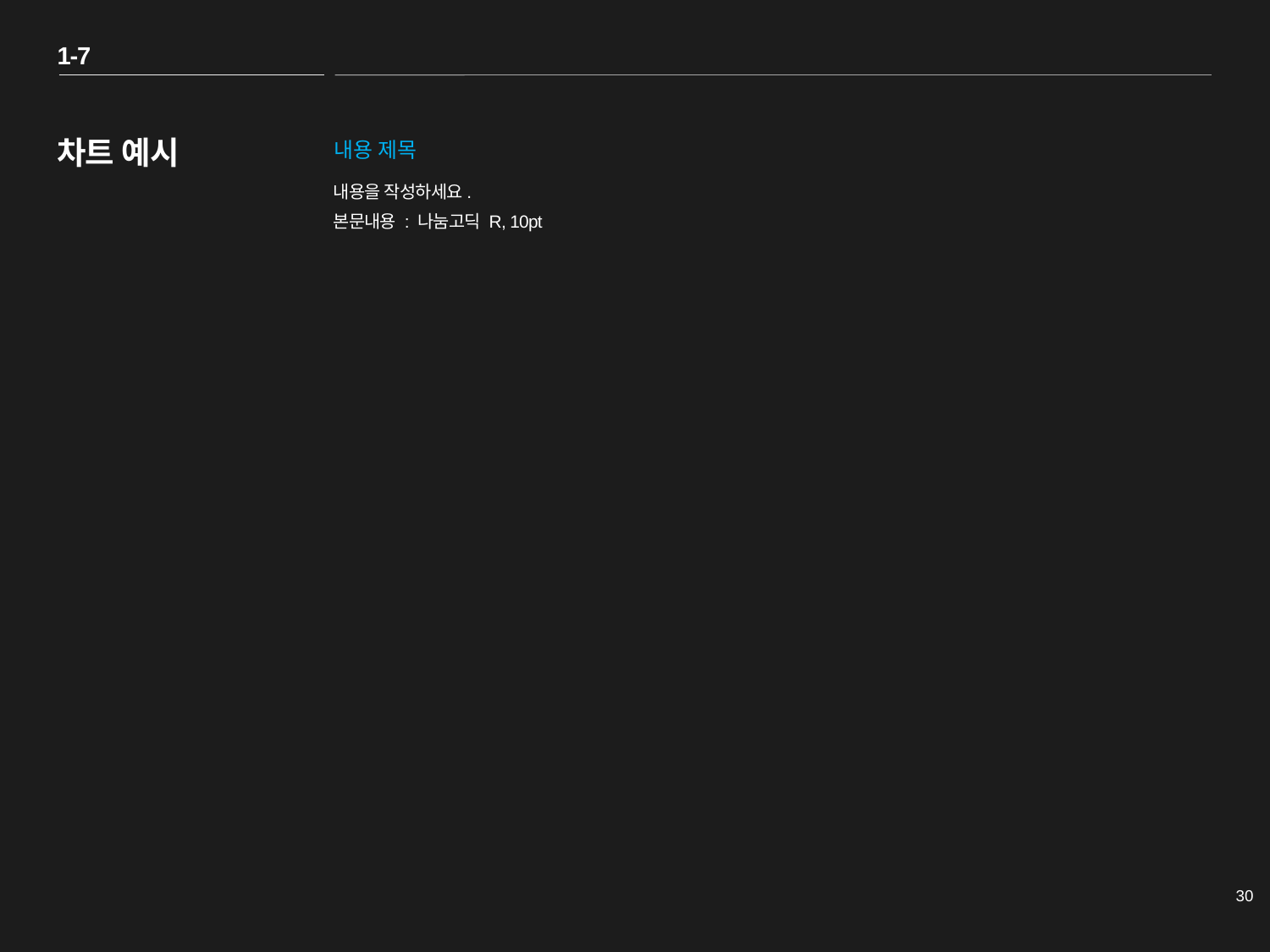

1-7
# 차트 예시
내용 제목
내용을 작성하세요.
본문내용 : 나눔고딕 R, 10pt
30